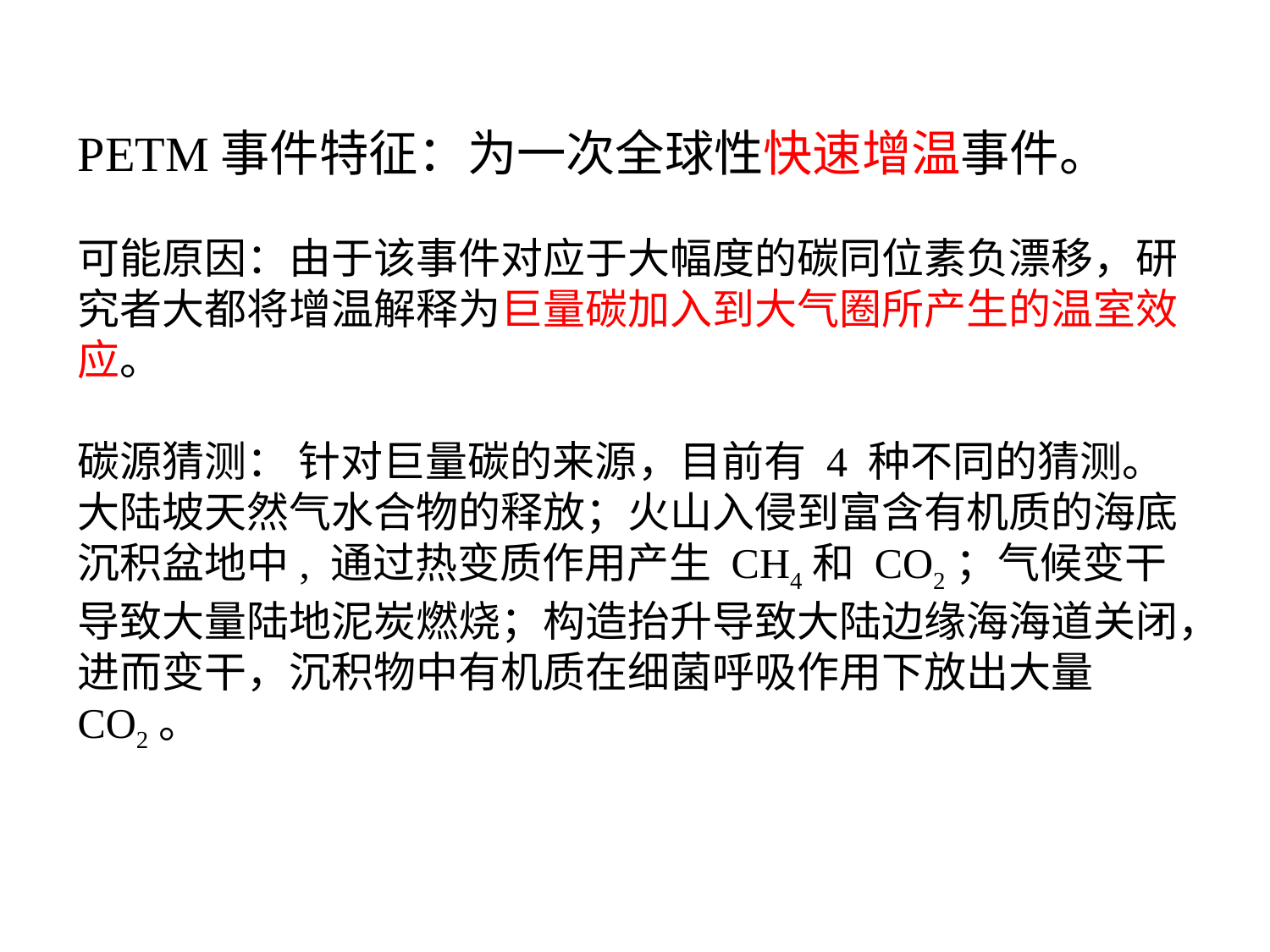

PETM事件特征：为一次全球性快速增温事件。

可能原因：由于该事件对应于大幅度的碳同位素负漂移，研究者大都将增温解释为巨量碳加入到大气圈所产生的温室效应。

碳源猜测： 针对巨量碳的来源，目前有 4 种不同的猜测。大陆坡天然气水合物的释放；火山入侵到富含有机质的海底沉积盆地中, 通过热变质作用产生 CH4和 CO2；气候变干导致大量陆地泥炭燃烧；构造抬升导致大陆边缘海海道关闭，进而变干，沉积物中有机质在细菌呼吸作用下放出大量 CO2。